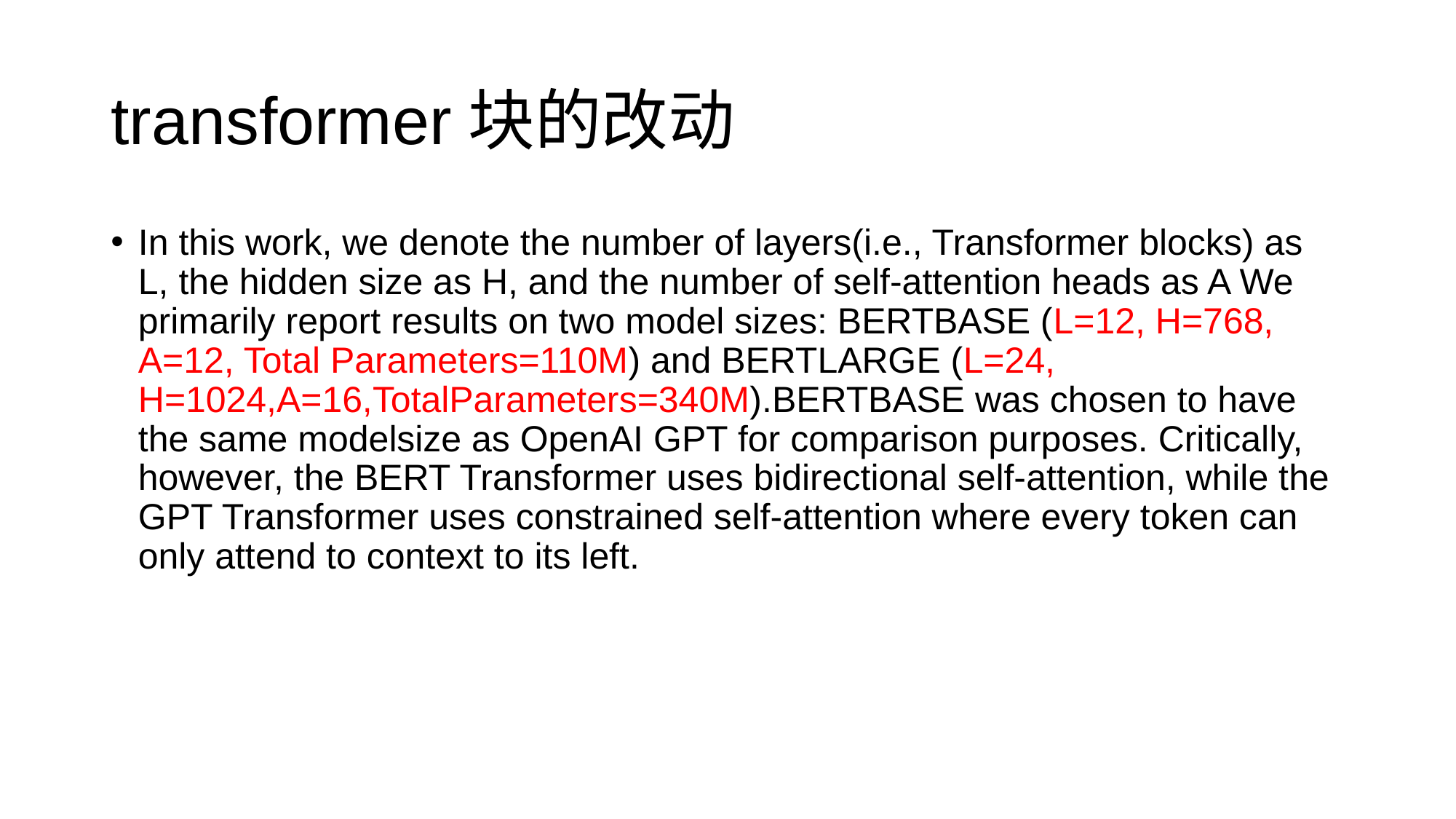

# transformer块的改动
In this work, we denote the number of layers(i.e., Transformer blocks) as L, the hidden size as H, and the number of self-attention heads as A We primarily report results on two model sizes: BERTBASE (L=12, H=768, A=12, Total Parameters=110M) and BERTLARGE (L=24, H=1024,A=16,TotalParameters=340M).BERTBASE was chosen to have the same modelsize as OpenAI GPT for comparison purposes. Critically, however, the BERT Transformer uses bidirectional self-attention, while the GPT Transformer uses constrained self-attention where every token can only attend to context to its left.